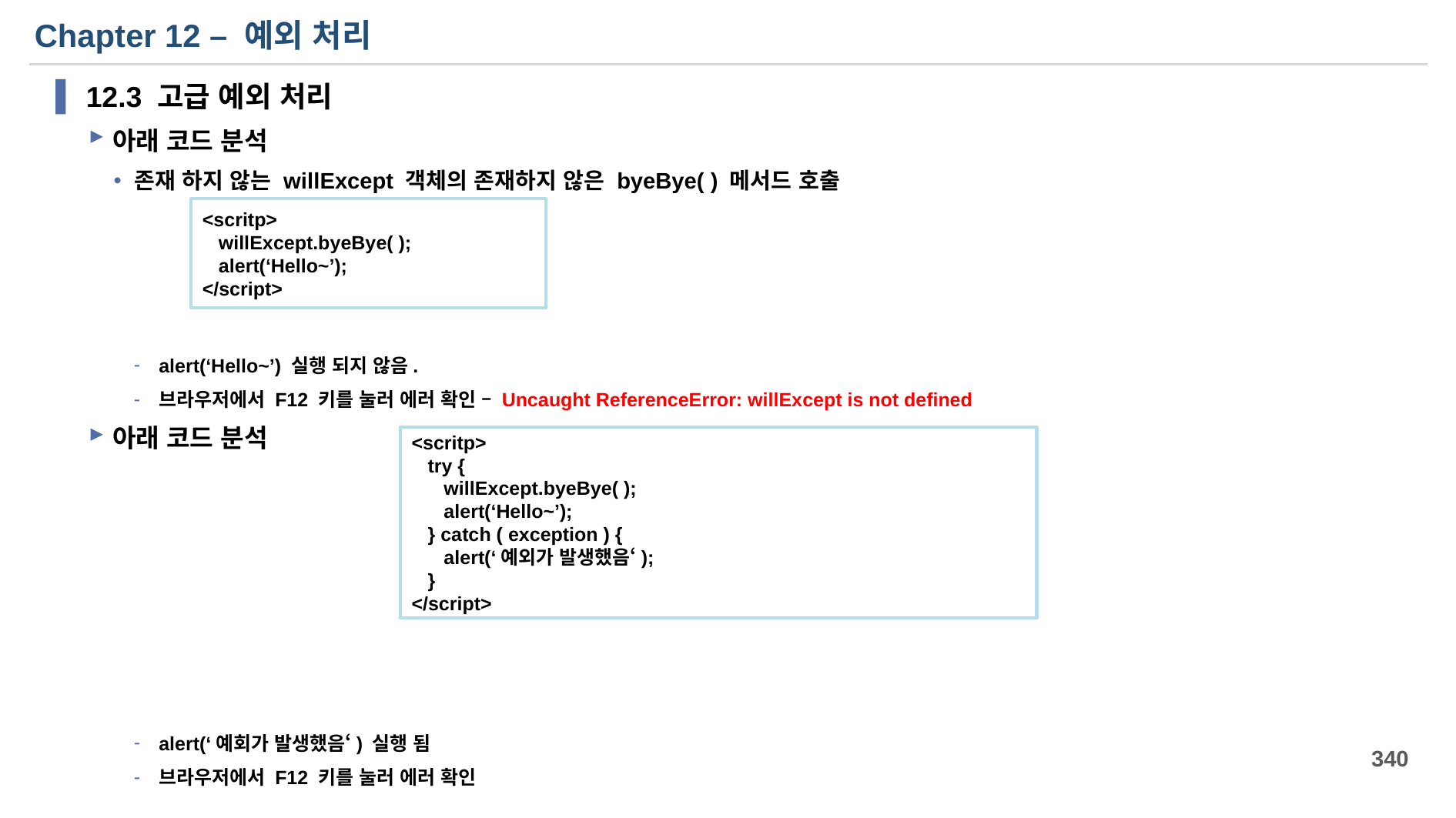

# Chapter 12 – 예외 처리
12.3 고급 예외 처리
아래 코드 분석
존재 하지 않는 willExcept 객체의 존재하지 않은 byeBye( ) 메서드 호출

alert(‘Hello~’) 실행 되지 않음.
브라우저에서 F12 키를 눌러 에러 확인 – Uncaught ReferenceError: willExcept is not defined
아래 코드 분석

alert(‘예회가 발생했음‘) 실행 됨
브라우저에서 F12 키를 눌러 에러 확인

<scritp>
   willExcept.byeBye( );
   alert(‘Hello~’);
</script>
<scritp>
   try {
      willExcept.byeBye( );
      alert(‘Hello~’);
   } catch ( exception ) {
      alert(‘예외가 발생했음‘);
   }
</script>
340